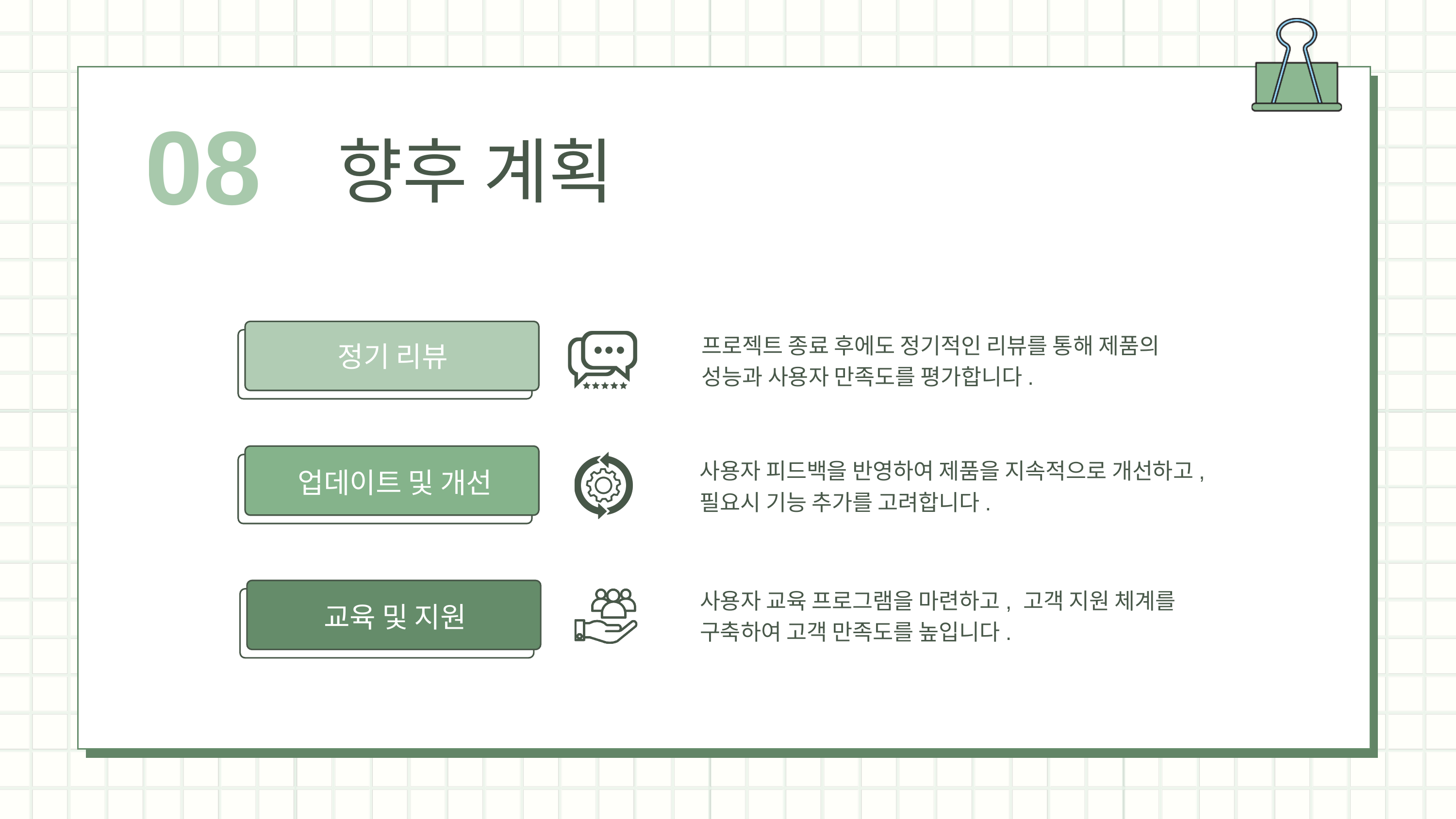

08
향후 계획

프로젝트 종료 후에도 정기적인 리뷰를 통해 제품의 성능과 사용자 만족도를 평가합니다.

정기 리뷰

사용자 피드백을 반영하여 제품을 지속적으로 개선하고, 필요시 기능 추가를 고려합니다.

업데이트 및 개선

사용자 교육 프로그램을 마련하고, 고객 지원 체계를 구축하여 고객 만족도를 높입니다.

교육 및 지원